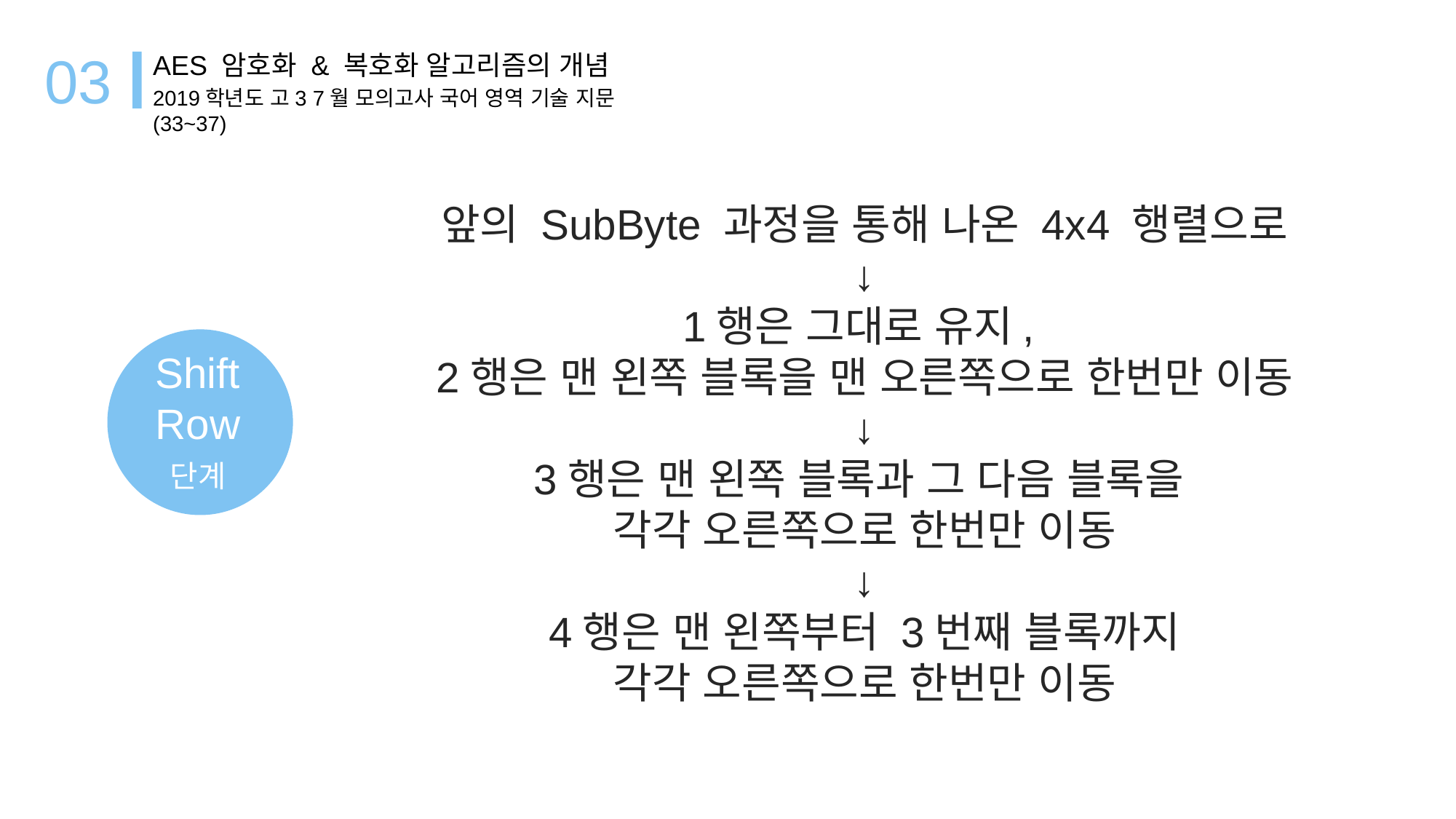

03
AES 암호화 & 복호화 알고리즘의 개념

2019학년도 고3 7월 모의고사 국어 영역 기술 지문 (33~37)
앞의 SubByte 과정을 통해 나온 4x4 행렬으로
↓
1행은 그대로 유지,
2행은 맨 왼쪽 블록을 맨 오른쪽으로 한번만 이동
↓
3행은 맨 왼쪽 블록과 그 다음 블록을
각각 오른쪽으로 한번만 이동
↓
4행은 맨 왼쪽부터 3번째 블록까지
각각 오른쪽으로 한번만 이동

ShiftRow
단계
Advanced Encryption Standard
AES